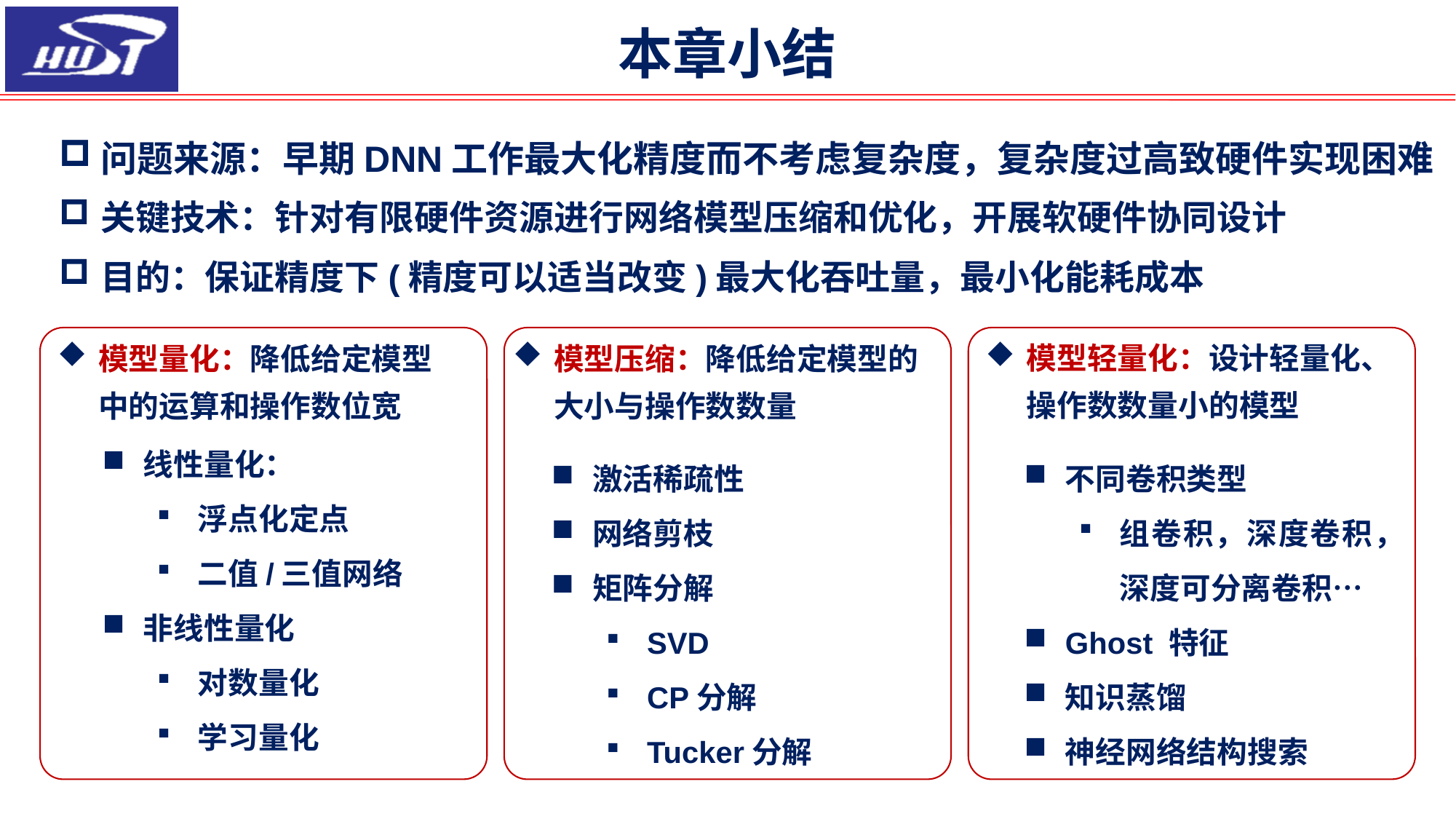

本章小结
问题来源：早期DNN工作最大化精度而不考虑复杂度，复杂度过高致硬件实现困难
关键技术：针对有限硬件资源进行网络模型压缩和优化，开展软硬件协同设计

目的：保证精度下(精度可以适当改变)最大化吞吐量，最小化能耗成本

模型轻量化：设计轻量化、操作数数量小的模型

模型量化：降低给定模型中的运算和操作数位宽

模型压缩：降低给定模型的大小与操作数数量

不同卷积类型
组卷积，深度卷积，深度可分离卷积…
Ghost 特征
知识蒸馏
神经网络结构搜索

激活稀疏性
网络剪枝
矩阵分解
SVD
CP分解
Tucker分解

线性量化：
浮点化定点
二值/三值网络
非线性量化
对数量化
学习量化